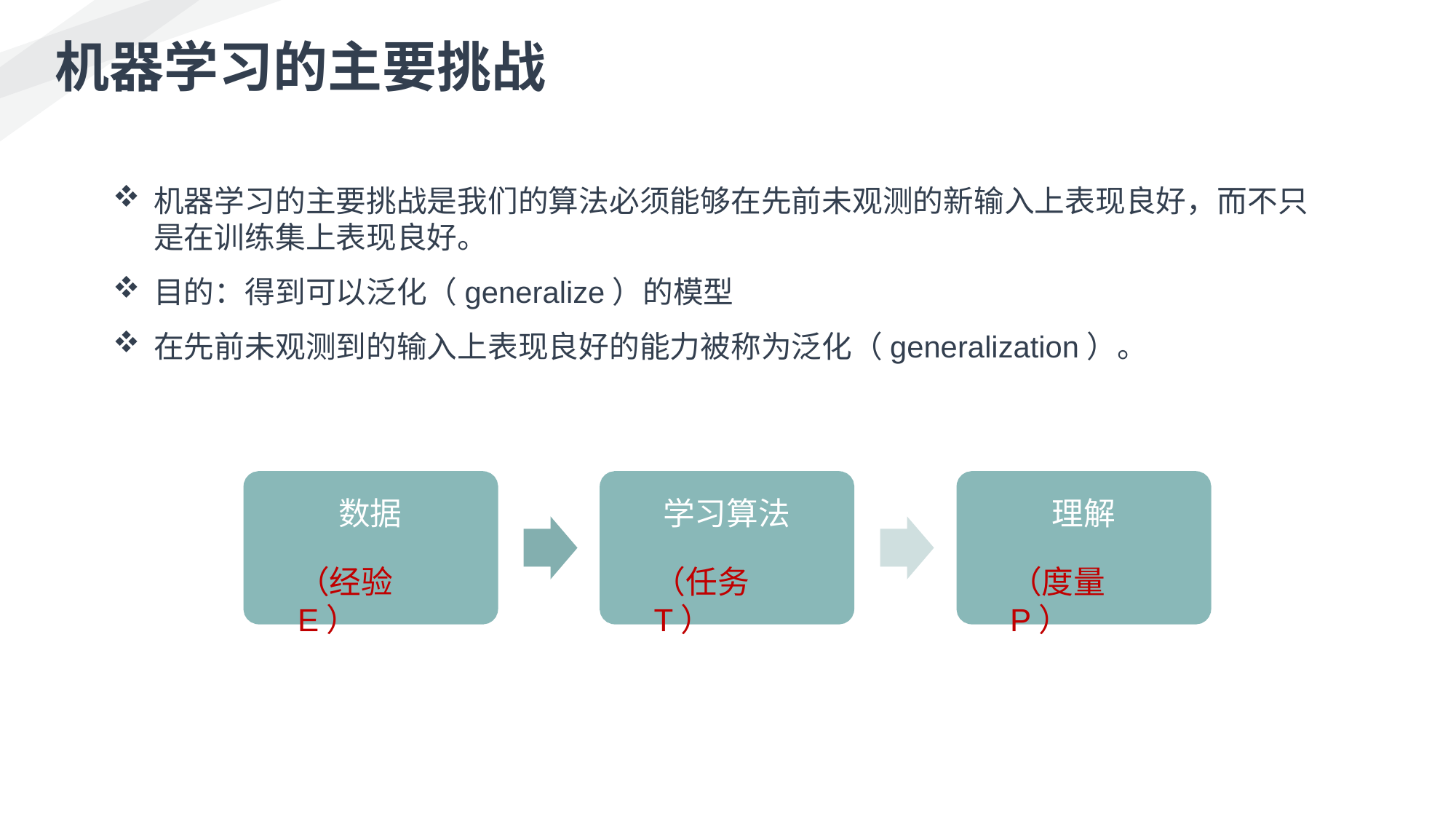

机器学习的主要挑战

机器学习的主要挑战是我们的算法必须能够在先前未观测的新输入上表现良好，而不只是在训练集上表现良好。
目的：得到可以泛化（generalize）的模型
在先前未观测到的输入上表现良好的能力被称为泛化（generalization）。

数据
学习算法
理解

（经验E）
（任务T）
（度量P）